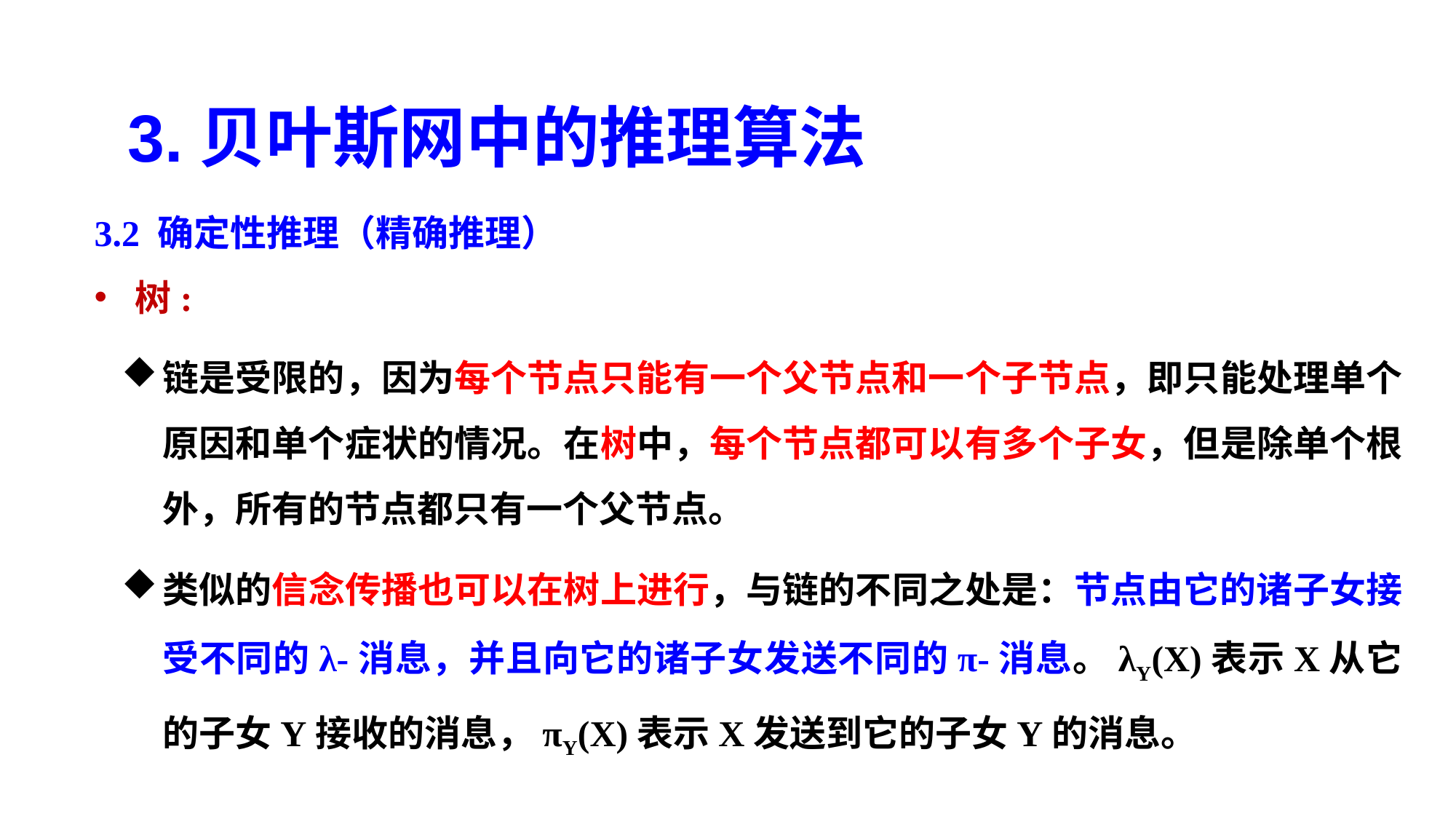

3.贝叶斯网中的推理算法
3.2 确定性推理（精确推理）
树:
链是受限的，因为每个节点只能有一个父节点和一个子节点，即只能处理单个原因和单个症状的情况。在树中，每个节点都可以有多个子女，但是除单个根外，所有的节点都只有一个父节点。
类似的信念传播也可以在树上进行，与链的不同之处是：节点由它的诸子女接受不同的λ-消息，并且向它的诸子女发送不同的π-消息。λY(X)表示X从它的子女Y接收的消息，πY(X)表示X发送到它的子女Y的消息。